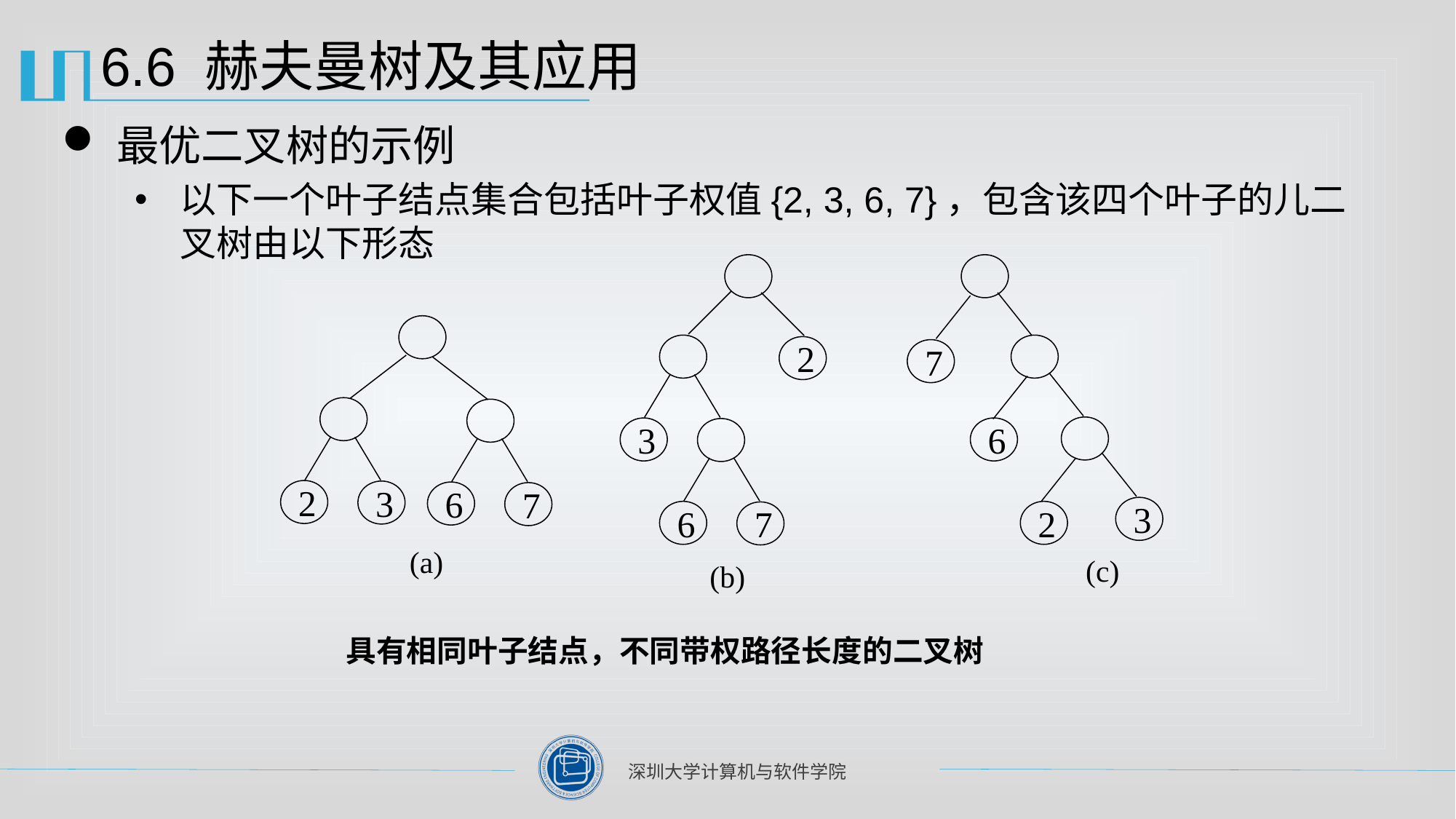

# 6.6 赫夫曼树及其应用
最优二叉树的示例
以下一个叶子结点集合包括叶子权值{2, 3, 6, 7}，包含该四个叶子的儿二叉树由以下形态

3

2

6
7

7

6

3
2

2
3

6
7
(a)
(c)
(b)
具有相同叶子结点，不同带权路径长度的二叉树
73